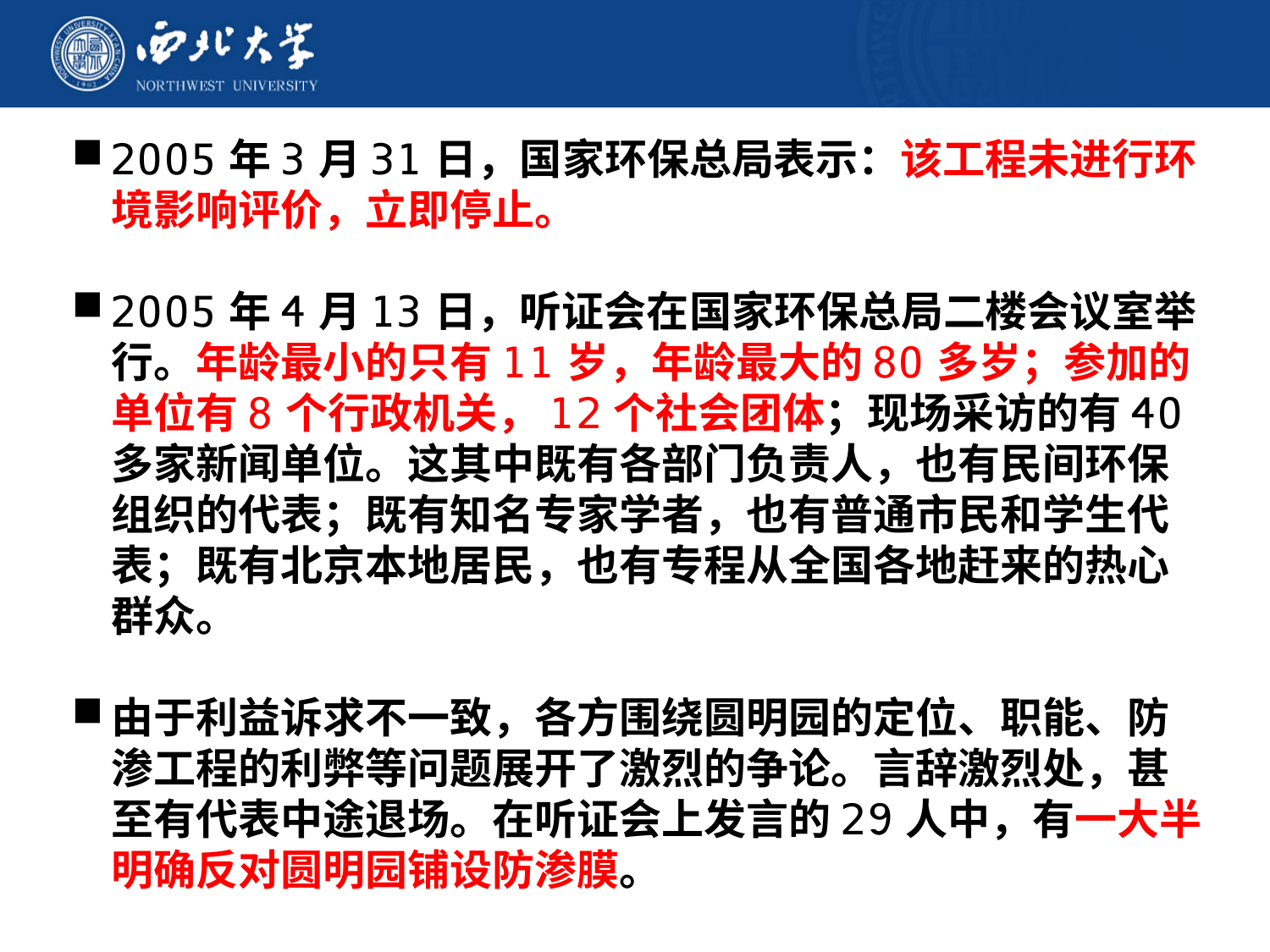

2005年3月31日，国家环保总局表示：该工程未进行环境影响评价，立即停止。

2005年4月13日，听证会在国家环保总局二楼会议室举行。年龄最小的只有11岁，年龄最大的80多岁；参加的单位有8个行政机关，12个社会团体；现场采访的有40多家新闻单位。这其中既有各部门负责人，也有民间环保组织的代表；既有知名专家学者，也有普通市民和学生代表；既有北京本地居民，也有专程从全国各地赶来的热心群众。

由于利益诉求不一致，各方围绕圆明园的定位、职能、防渗工程的利弊等问题展开了激烈的争论。言辞激烈处，甚至有代表中途退场。在听证会上发言的29人中，有一大半明确反对圆明园铺设防渗膜。